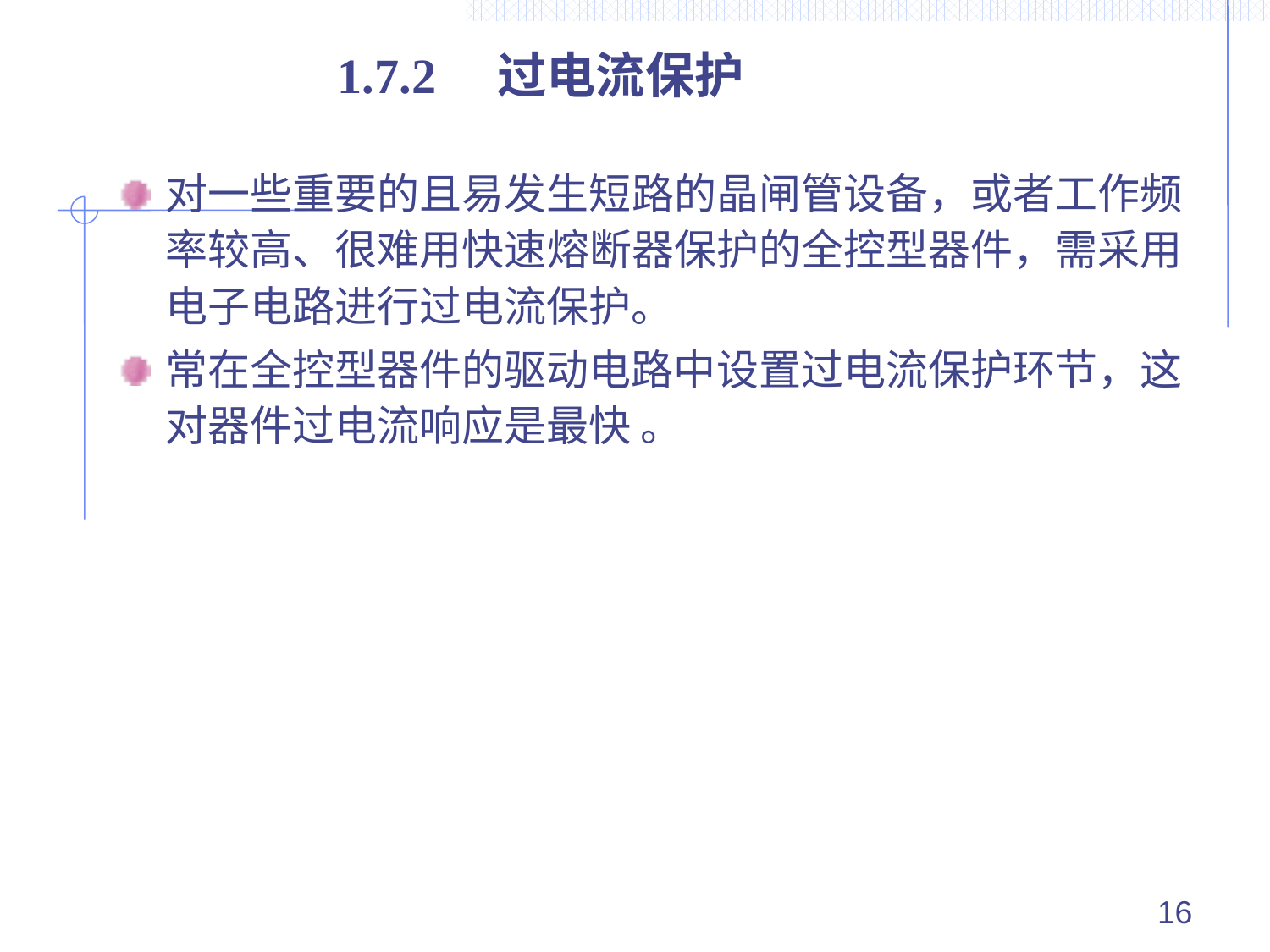

1.7.2    过电流保护
对一些重要的且易发生短路的晶闸管设备，或者工作频率较高、很难用快速熔断器保护的全控型器件，需采用电子电路进行过电流保护。
常在全控型器件的驱动电路中设置过电流保护环节，这对器件过电流响应是最快 。
16